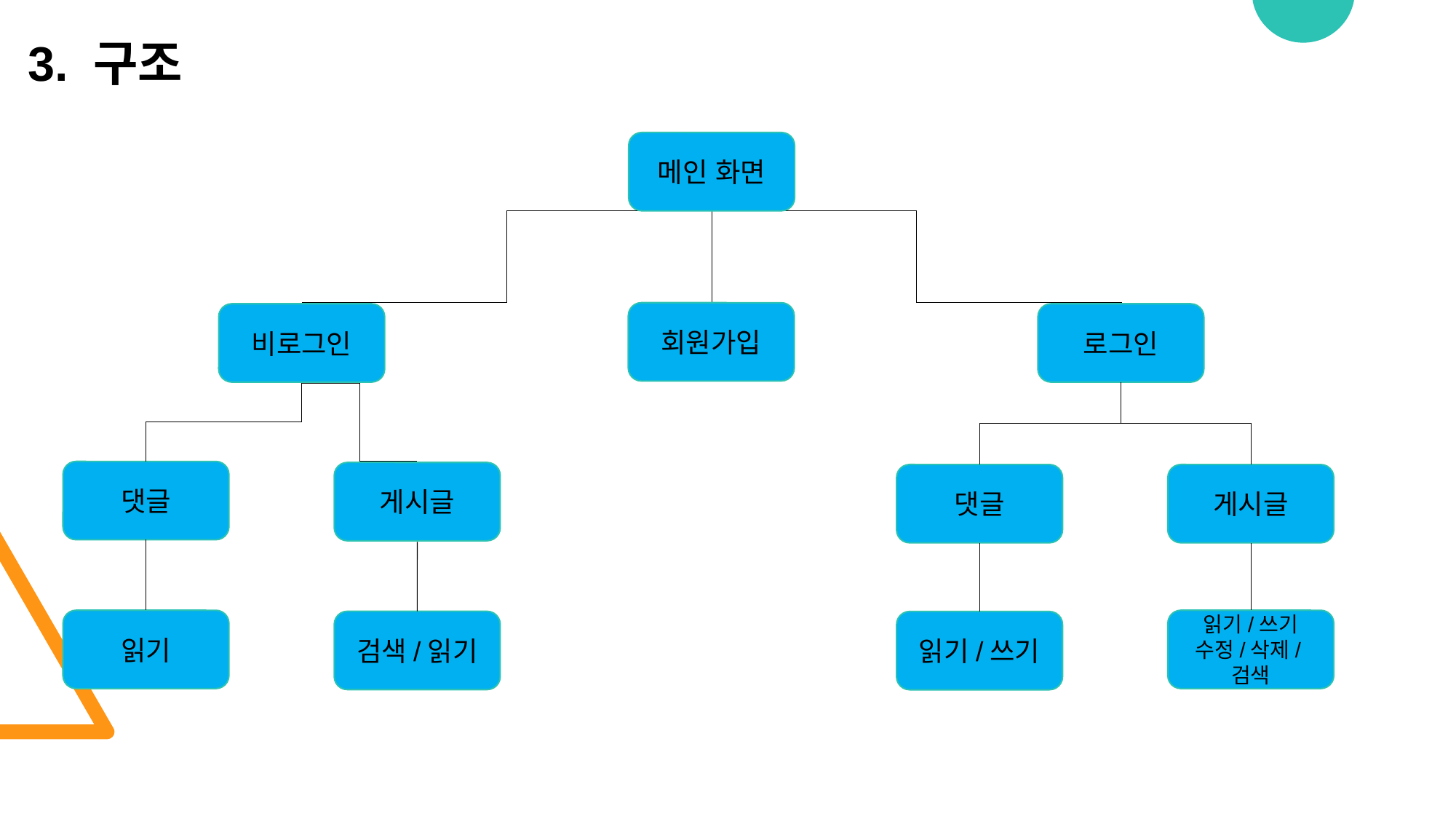

# 3. 구조
메인 화면
회원가입
비로그인
로그인
댓글
게시글
댓글
게시글
읽기
읽기/쓰기
수정/삭제/검색
검색/읽기
읽기/쓰기